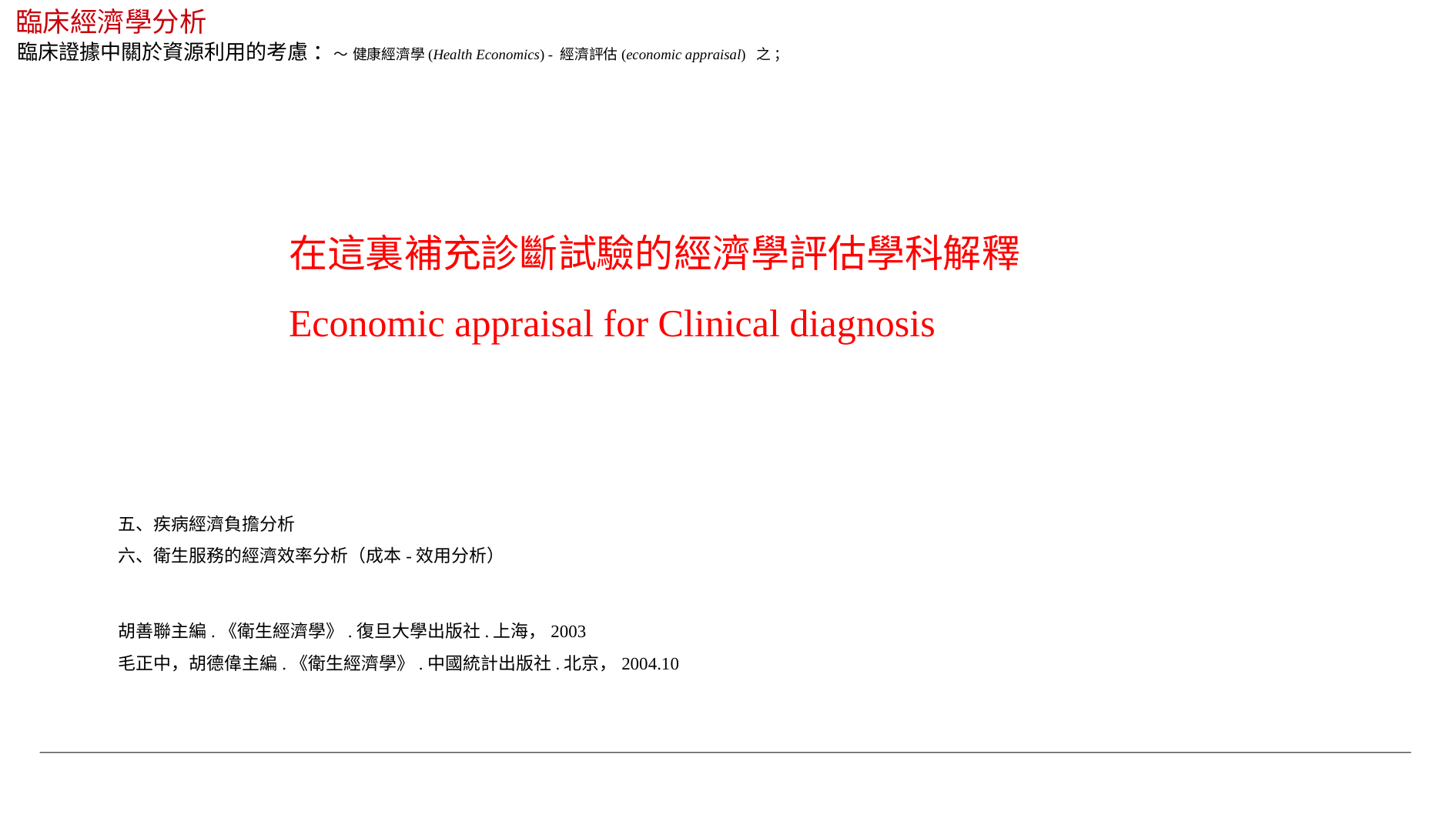

臨床經濟學分析
臨床證據中關於資源利用的考慮 ：～ 健康經濟學(Health Economics) - 經濟評估(economic appraisal) 之 ；
在這裏補充診斷試驗的經濟學評估學科解釋
Economic appraisal for Clinical diagnosis
五、疾病經濟負擔分析
六、衛生服務的經濟效率分析（成本-效用分析）
胡善聯主編.《衛生經濟學》.復旦大學出版社.上海，2003
毛正中，胡德偉主編.《衛生經濟學》.中國統計出版社.北京，2004.10